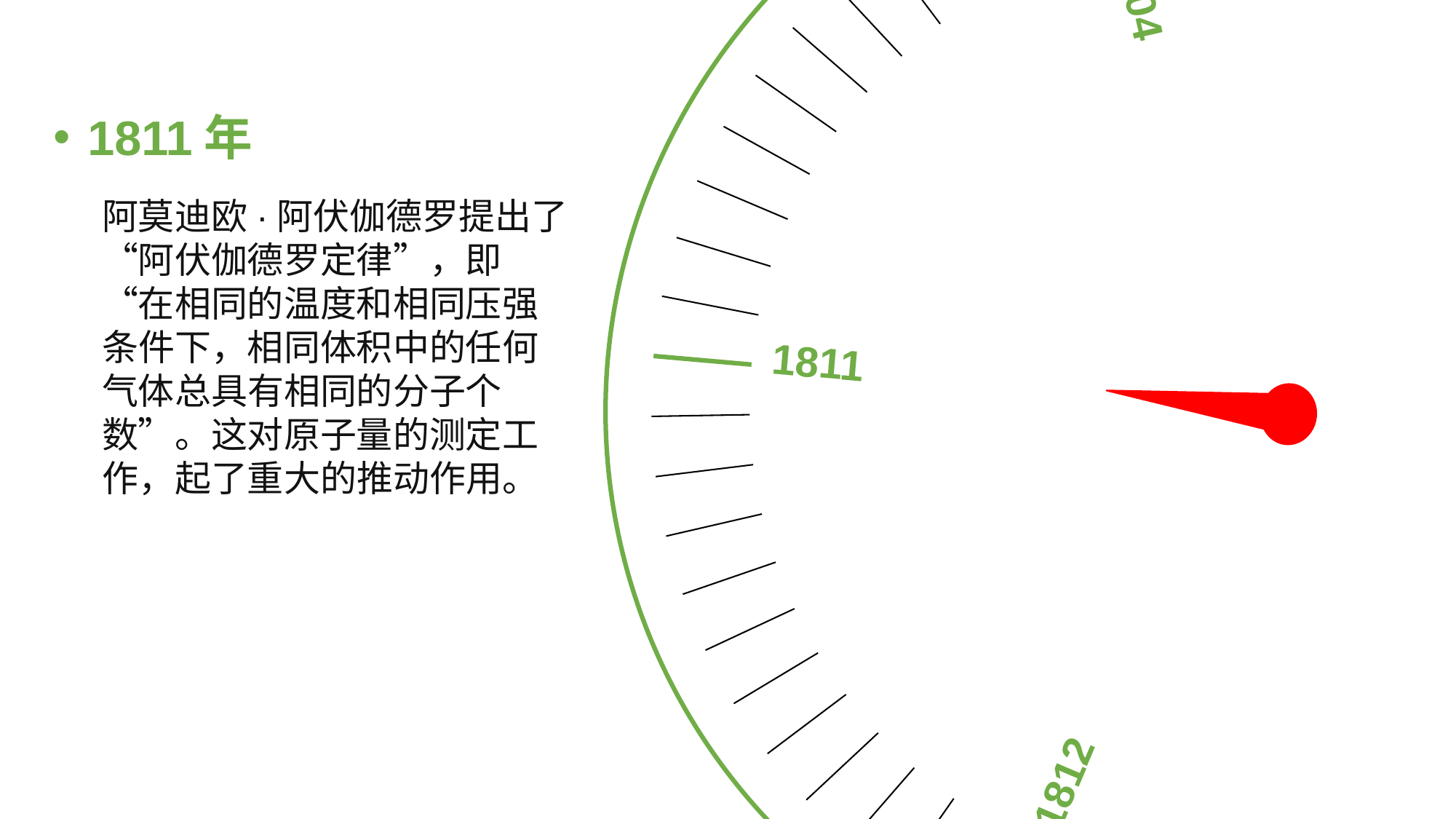

1811
1804
1812
1803
1820
1811年
阿莫迪欧·阿伏伽德罗提出了“阿伏伽德罗定律”，即“在相同的温度和相同压强条件下，相同体积中的任何气体总具有相同的分子个数”。这对原子量的测定工作，起了重大的推动作用。